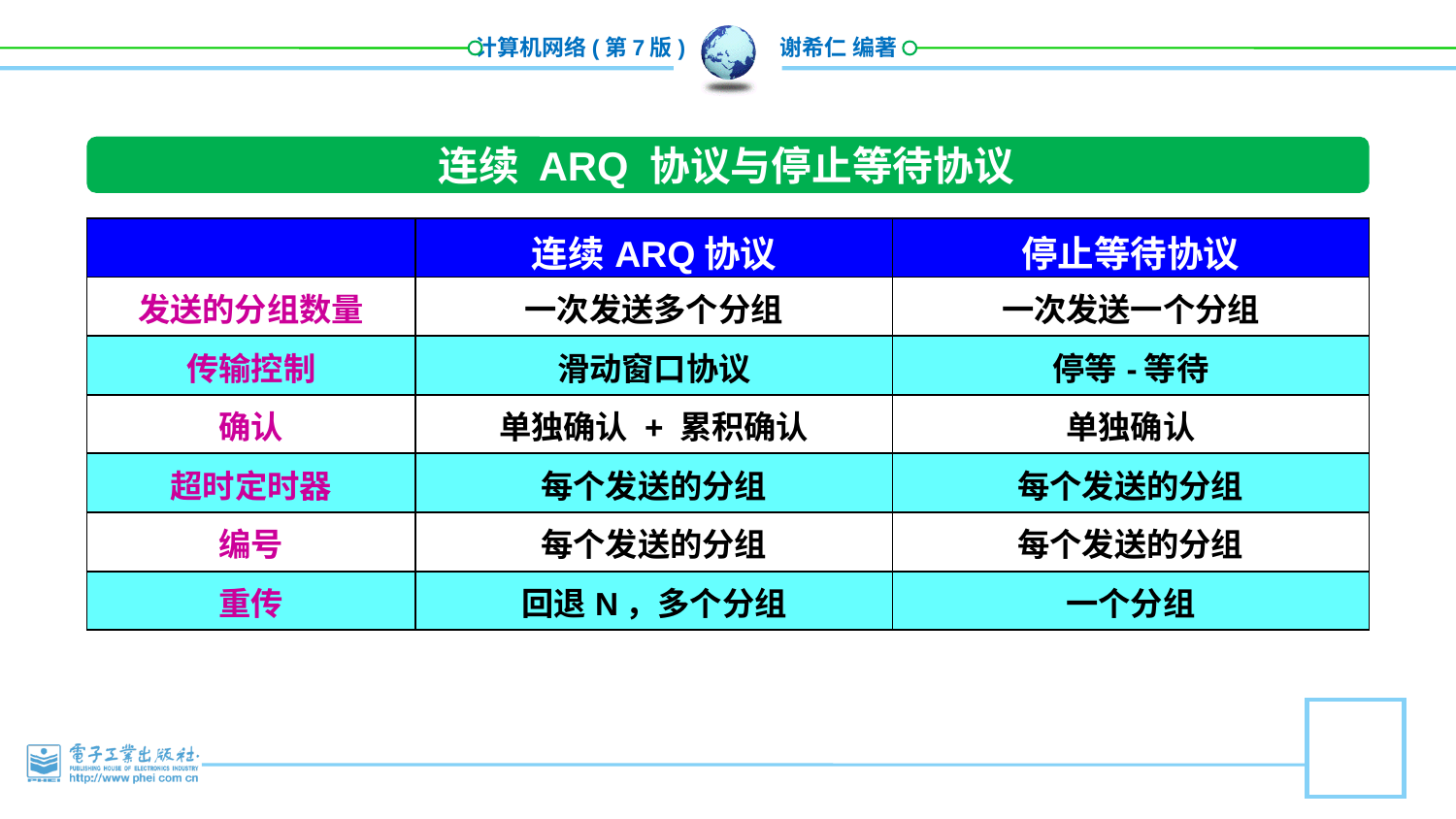

连续 ARQ 协议与停止等待协议

|  | 连续ARQ协议 | 停止等待协议 |
| --- | --- | --- |
| 发送的分组数量 | 一次发送多个分组 | 一次发送一个分组 |
| 传输控制 | 滑动窗口协议 | 停等-等待 |
| 确认 | 单独确认 + 累积确认 | 单独确认 |
| 超时定时器 | 每个发送的分组 | 每个发送的分组 |
| 编号 | 每个发送的分组 | 每个发送的分组 |
| 重传 | 回退N，多个分组 | 一个分组 |